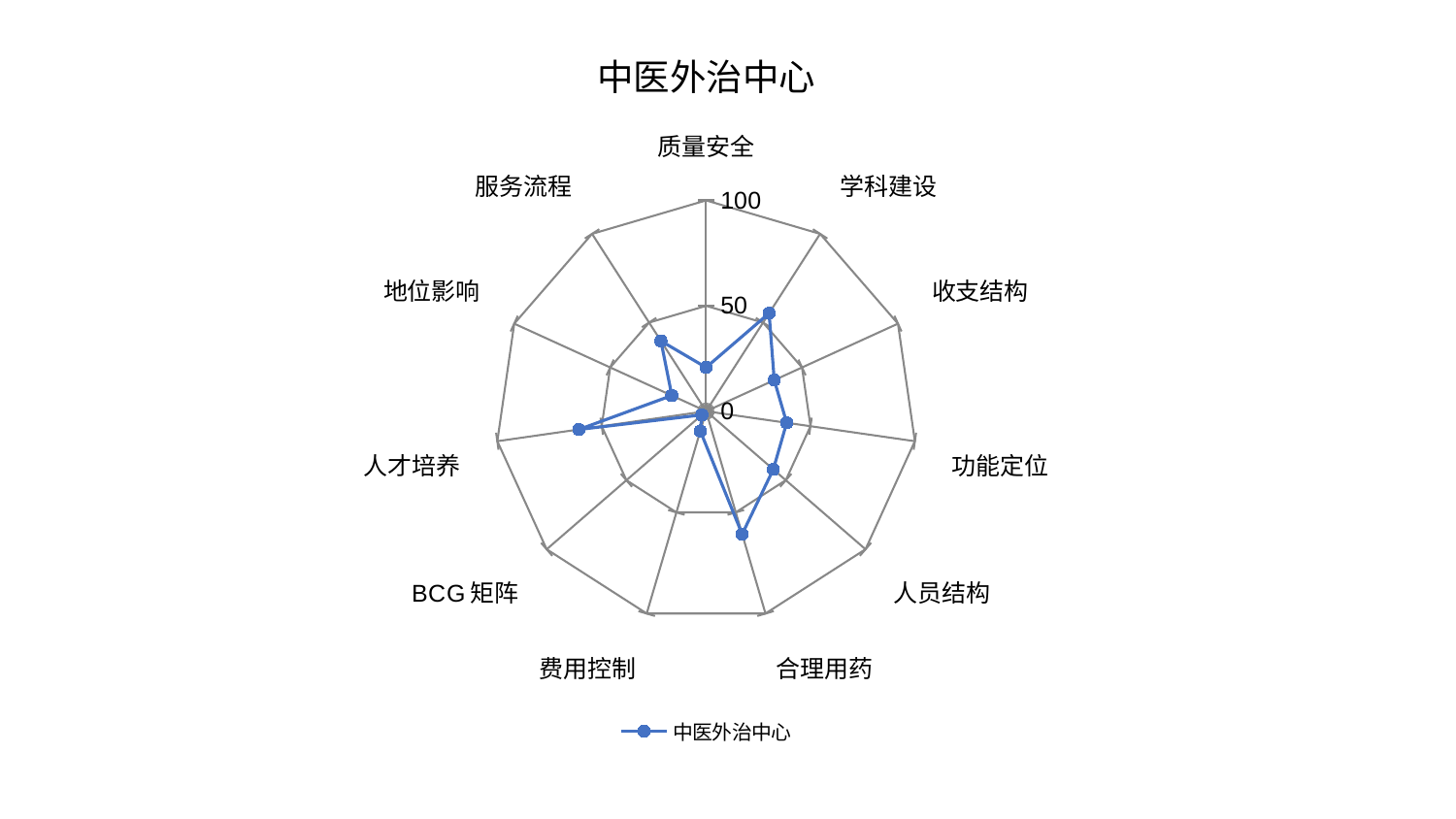

### Chart: 中医外治中心

| Category | 中医外治中心 |
|---|---|
| 质量安全 | 20.77550454737652 |
| 学科建设 | 55.26363358945309 |
| 收支结构 | 35.52752275957635 |
| 功能定位 | 38.625420041707386 |
| 人员结构 | 42.155964022515256 |
| 合理用药 | 60.7564923492529 |
| 费用控制 | 9.786577052004692 |
| BCG矩阵 | 2.6646302735262575 |
| 人才培养 | 60.96463526596043 |
| 地位影响 | 17.885268012661168 |
| 服务流程 | 39.62395208475685 |
120